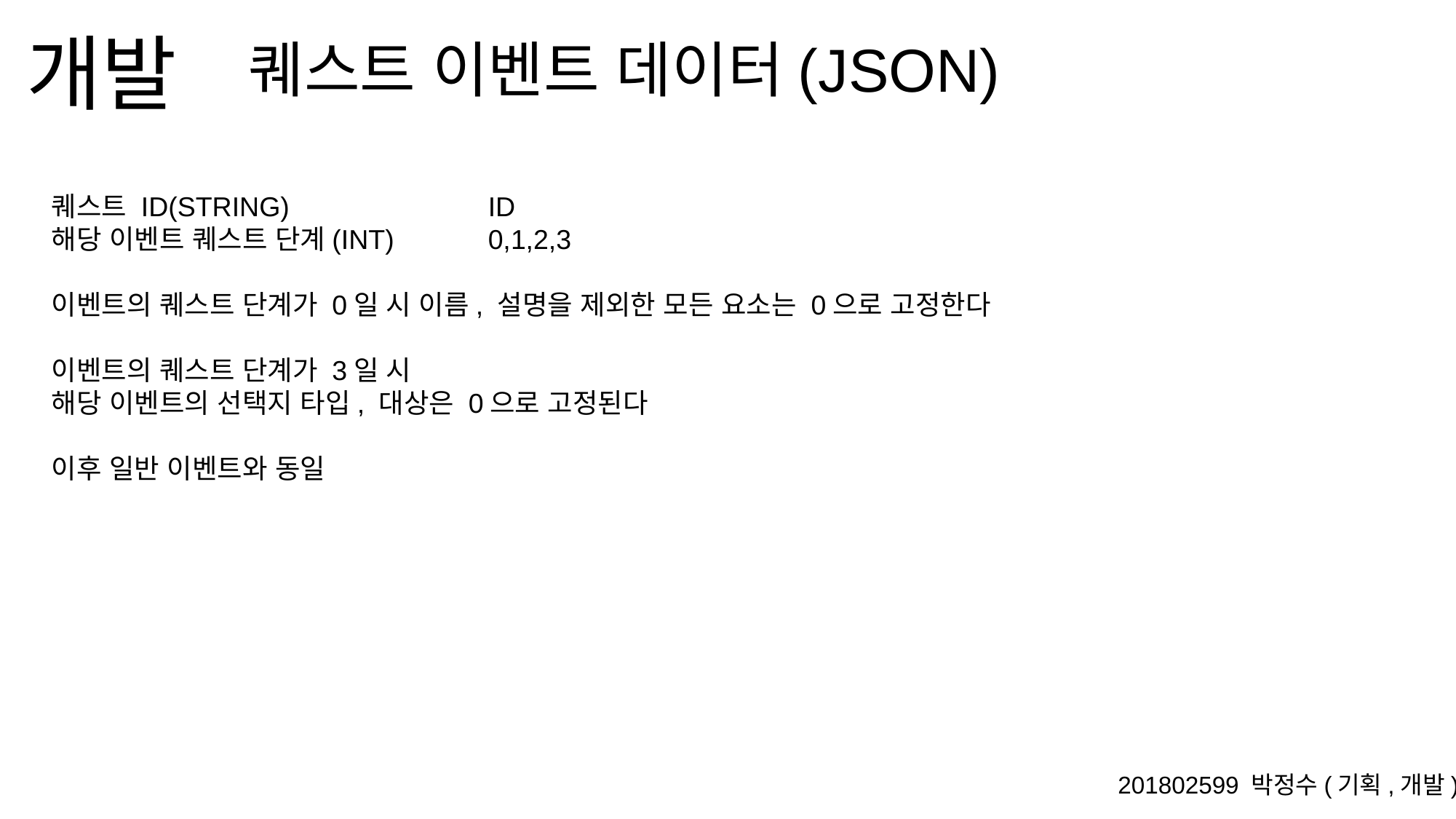

퀘스트 이벤트 데이터(JSON)
퀘스트 ID(STRING)		ID
해당 이벤트 퀘스트 단계(INT)	0,1,2,3

이벤트의 퀘스트 단계가 0일 시 이름, 설명을 제외한 모든 요소는 0으로 고정한다

이벤트의 퀘스트 단계가 3일 시
해당 이벤트의 선택지 타입, 대상은 0으로 고정된다

이후 일반 이벤트와 동일